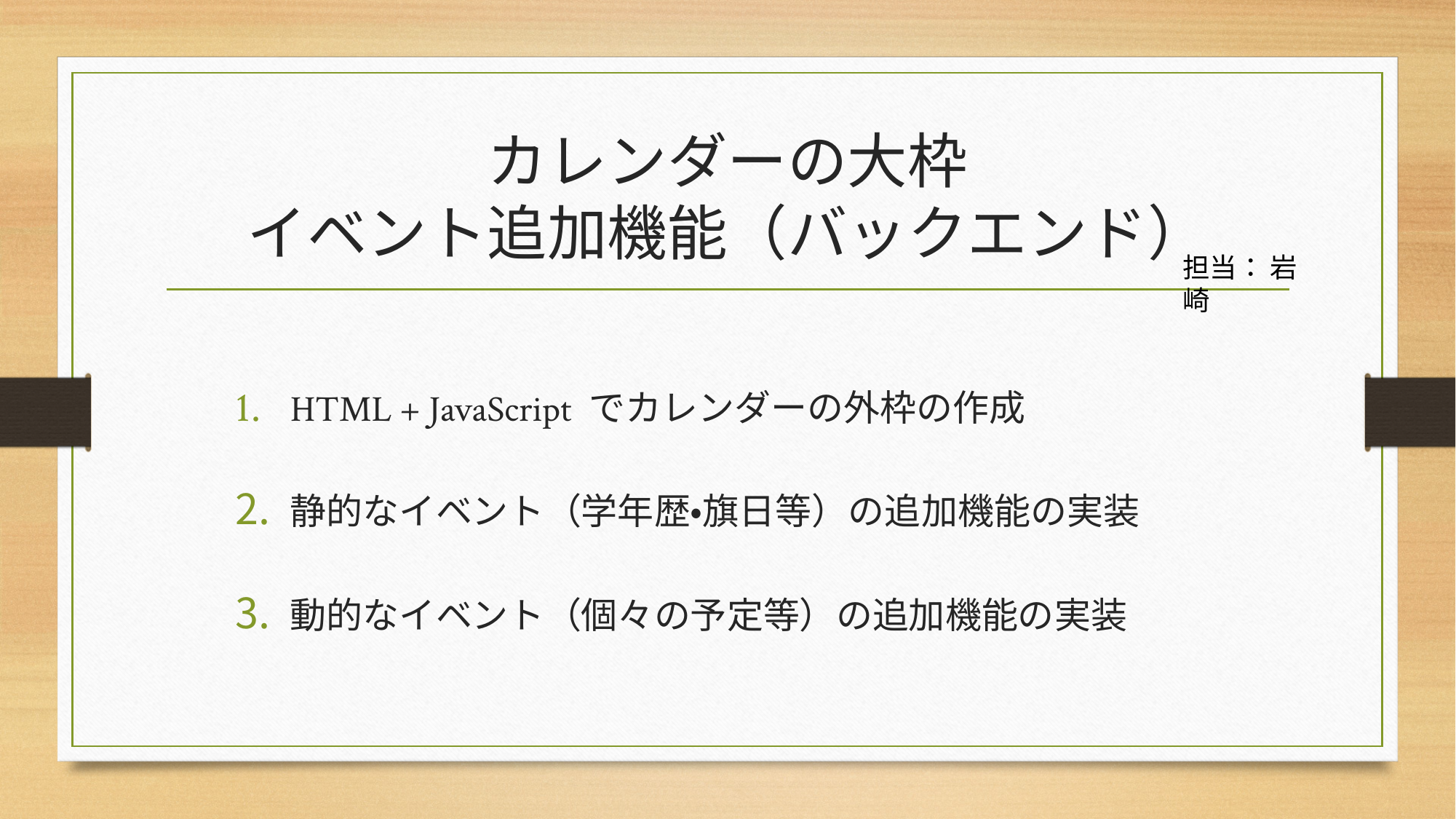

# カレンダーの大枠 イベント追加機能（バックエンド）
担当： 岩崎
HTML + JavaScript でカレンダーの外枠の作成
静的なイベント（学年歴・旗日等）の追加機能の実装
動的なイベント（個々の予定等）の追加機能の実装